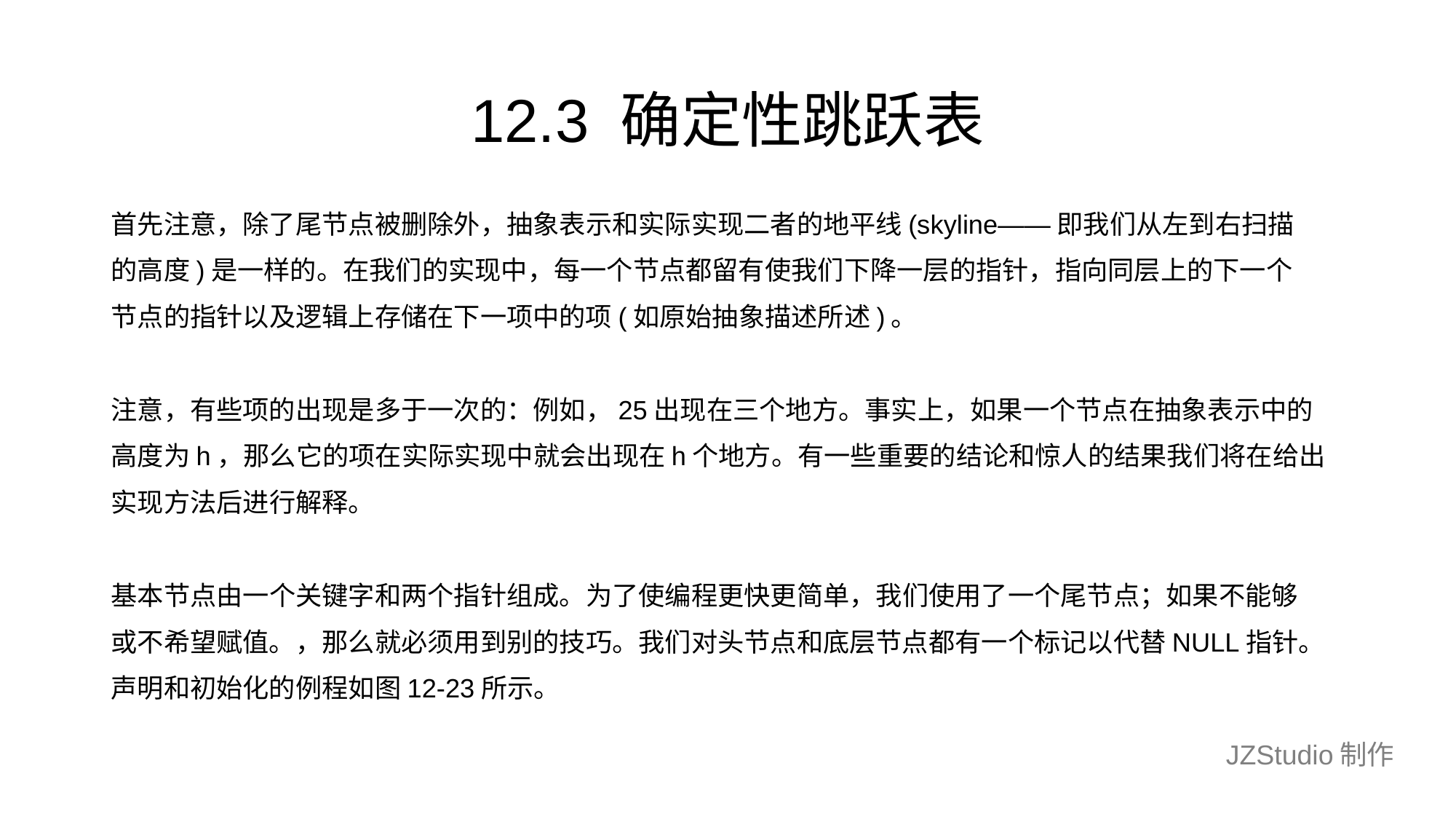

# 12.3 确定性跳跃表
首先注意，除了尾节点被删除外，抽象表示和实际实现二者的地平线(skyline——即我们从左到右扫描
的高度)是一样的。在我们的实现中，每一个节点都留有使我们下降一层的指针，指向同层上的下一个
节点的指针以及逻辑上存储在下一项中的项(如原始抽象描述所述)。

注意，有些项的出现是多于一次的：例如，25出现在三个地方。事实上，如果一个节点在抽象表示中的
高度为h，那么它的项在实际实现中就会出现在h个地方。有一些重要的结论和惊人的结果我们将在给出
实现方法后进行解释。

基本节点由一个关键字和两个指针组成。为了使编程更快更简单，我们使用了一个尾节点；如果不能够
或不希望赋值。，那么就必须用到别的技巧。我们对头节点和底层节点都有一个标记以代替NULL指针。
声明和初始化的例程如图12-23所示。